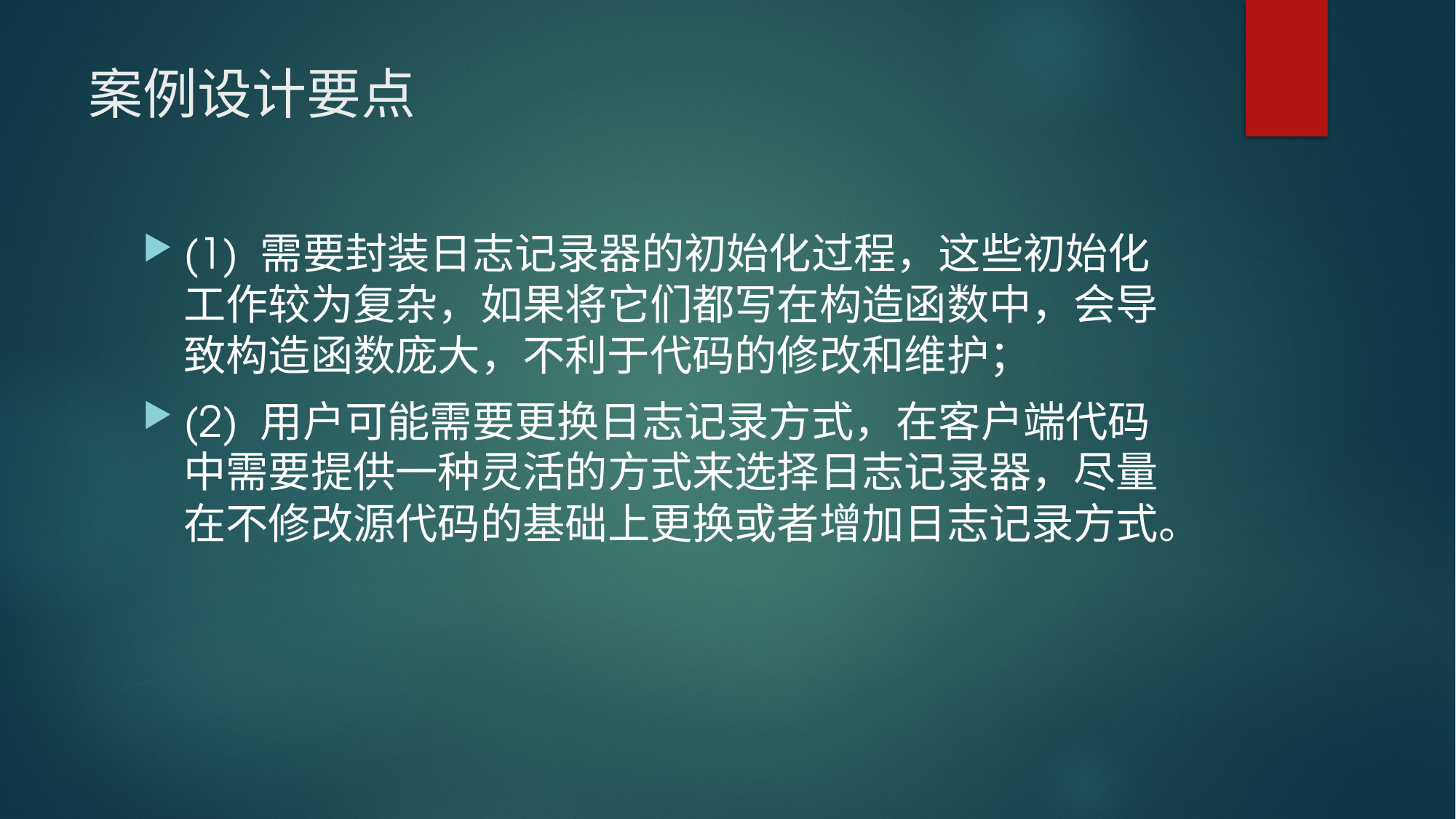

# 案例设计要点
(1) 需要封装日志记录器的初始化过程，这些初始化工作较为复杂，如果将它们都写在构造函数中，会导致构造函数庞大，不利于代码的修改和维护；
(2) 用户可能需要更换日志记录方式，在客户端代码中需要提供一种灵活的方式来选择日志记录器，尽量在不修改源代码的基础上更换或者增加日志记录方式。